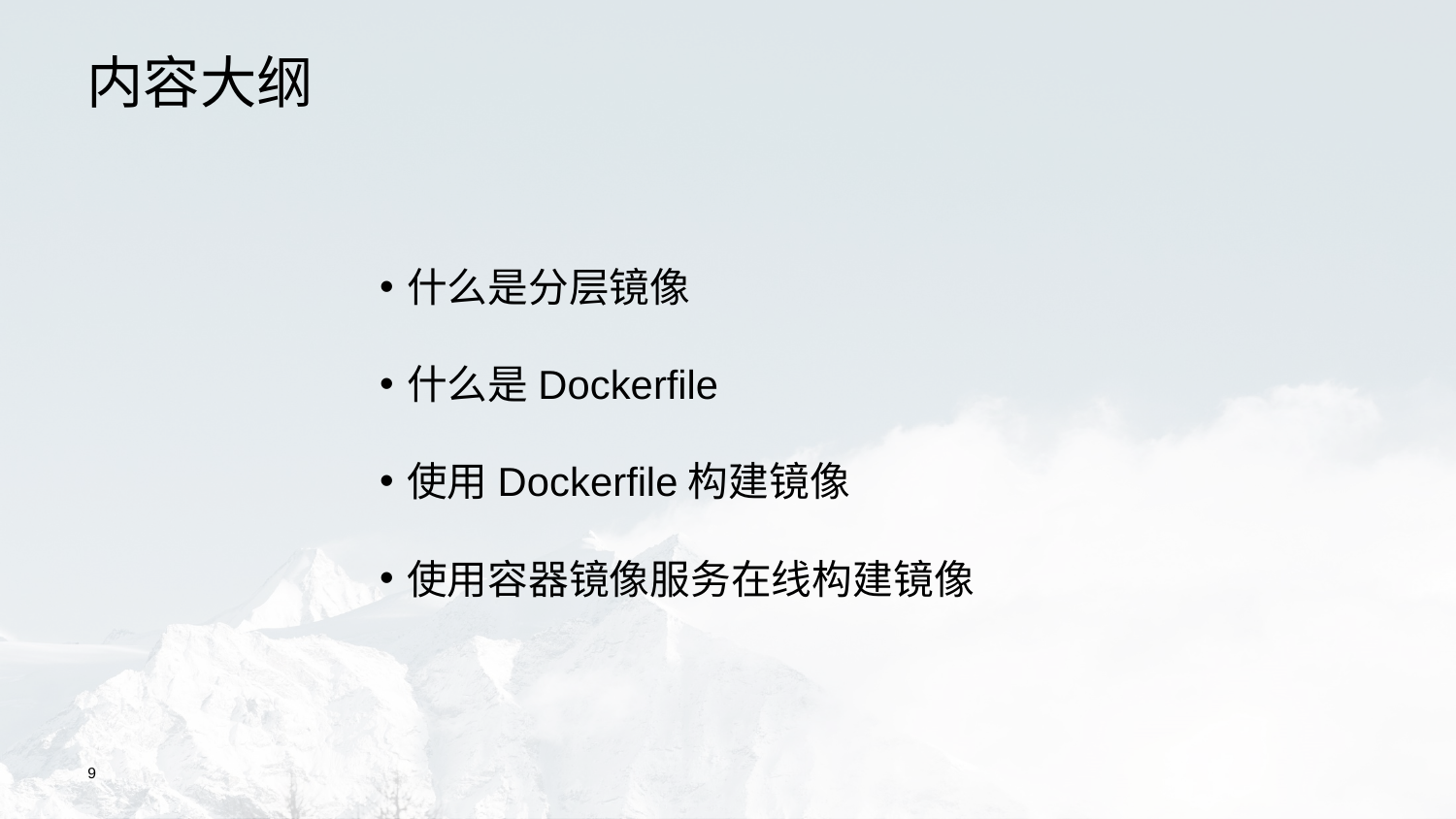

内容大纲
什么是分层镜像

什么是Dockerfile

使用Dockerfile构建镜像

使用容器镜像服务在线构建镜像

9